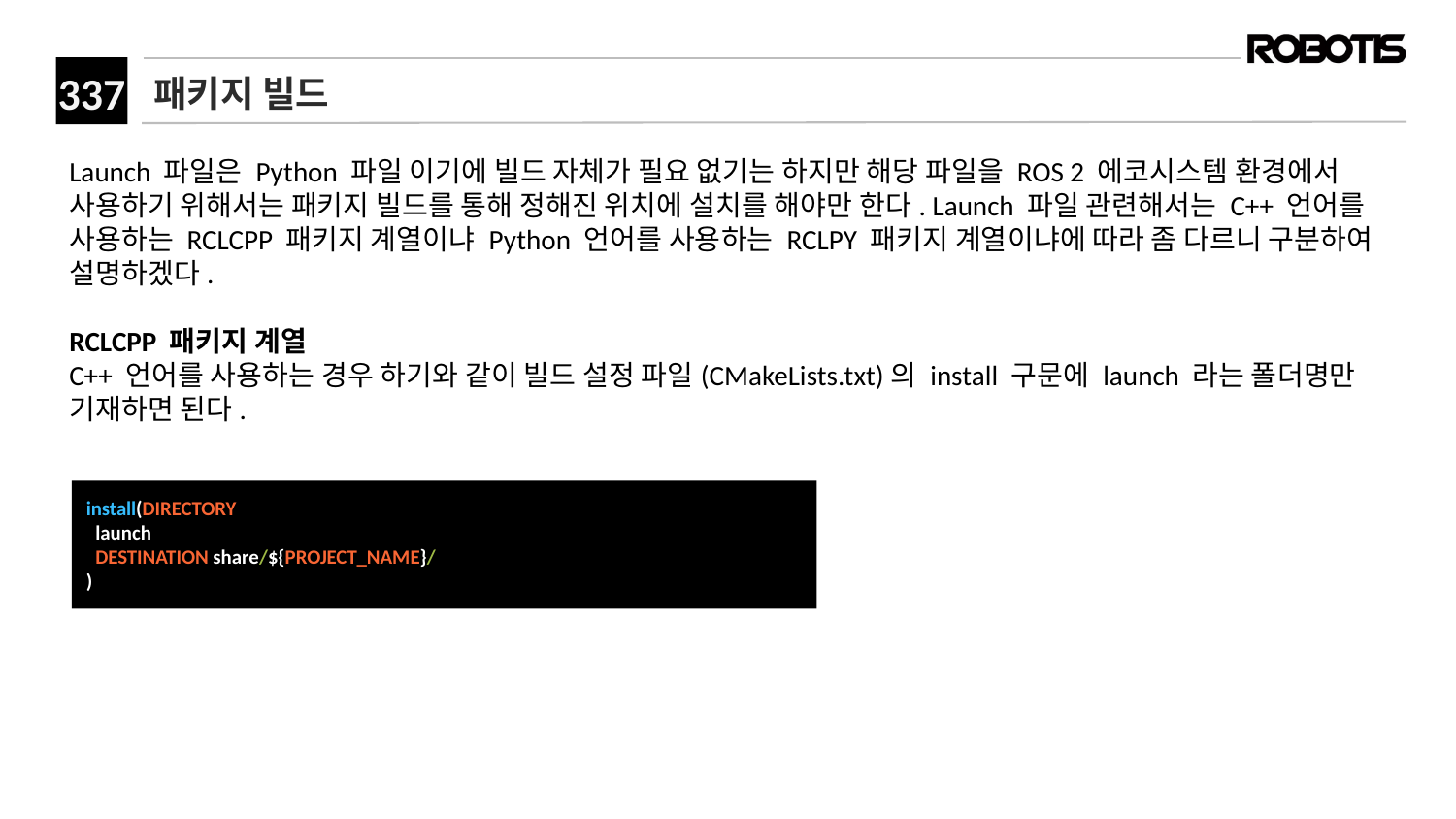

# 패키지 빌드
Launch 파일은 Python 파일 이기에 빌드 자체가 필요 없기는 하지만 해당 파일을 ROS 2 에코시스템 환경에서 사용하기 위해서는 패키지 빌드를 통해 정해진 위치에 설치를 해야만 한다. Launch 파일 관련해서는 C++ 언어를 사용하는 RCLCPP 패키지 계열이냐 Python 언어를 사용하는 RCLPY 패키지 계열이냐에 따라 좀 다르니 구분하여 설명하겠다.

RCLCPP 패키지 계열
C++ 언어를 사용하는 경우 하기와 같이 빌드 설정 파일(CMakeLists.txt)의 install 구문에 launch 라는 폴더명만 기재하면 된다.

install(DIRECTORY
  launch
  DESTINATION share/${PROJECT_NAME}/
)